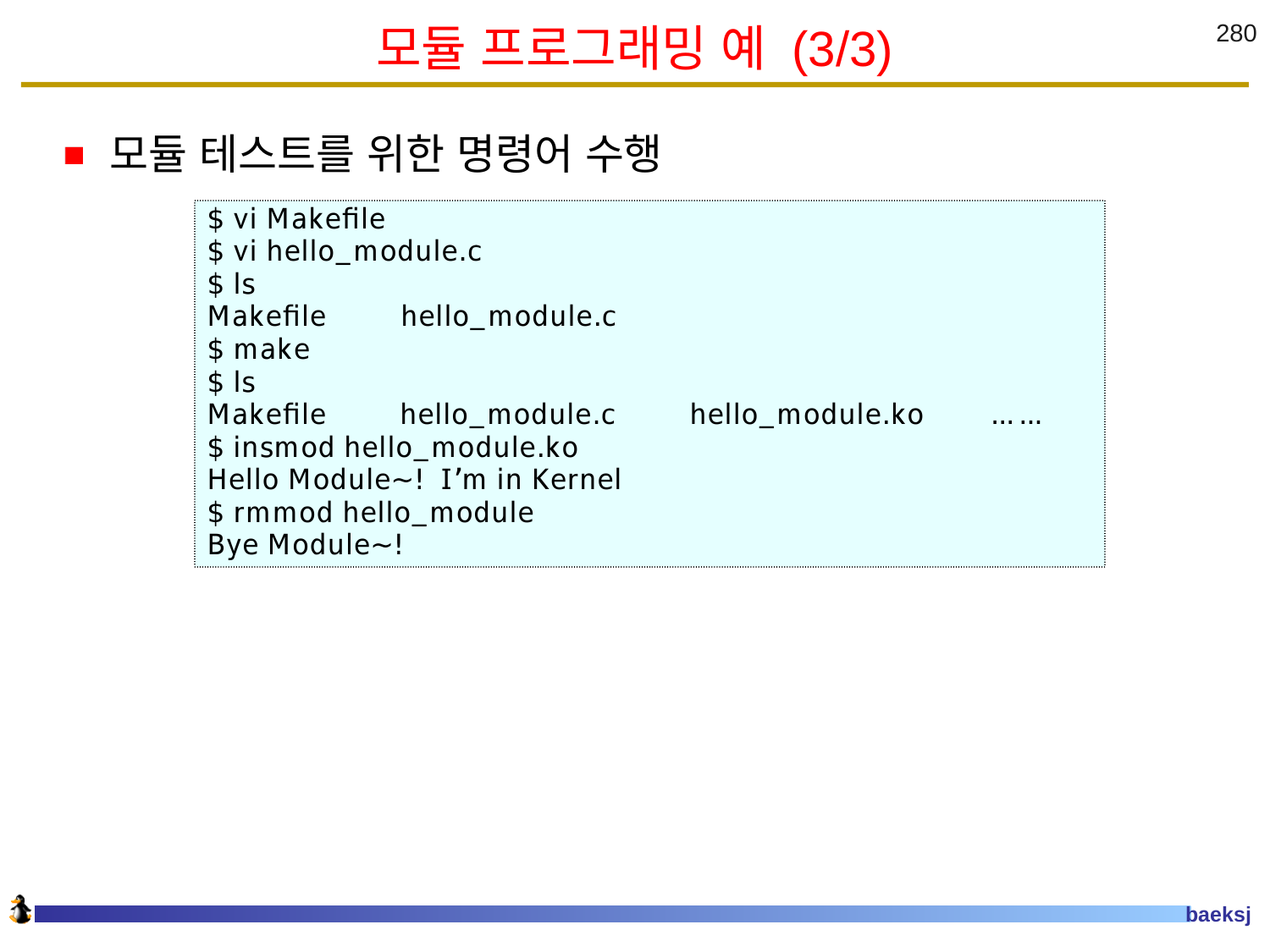

# 모듈 프로그래밍 예 (3/3)
280
모듈 테스트를 위한 명령어 수행
$ vi Makefile
$ vi hello_module.c
$ ls
Makefile         hello_module.c
$ make
$ ls
Makefile	        hello_module.c         hello_module.ko        ……
$ insmod hello_module.ko
Hello Module~!  I’m in Kernel
$ rmmod hello_module
Bye Module~!